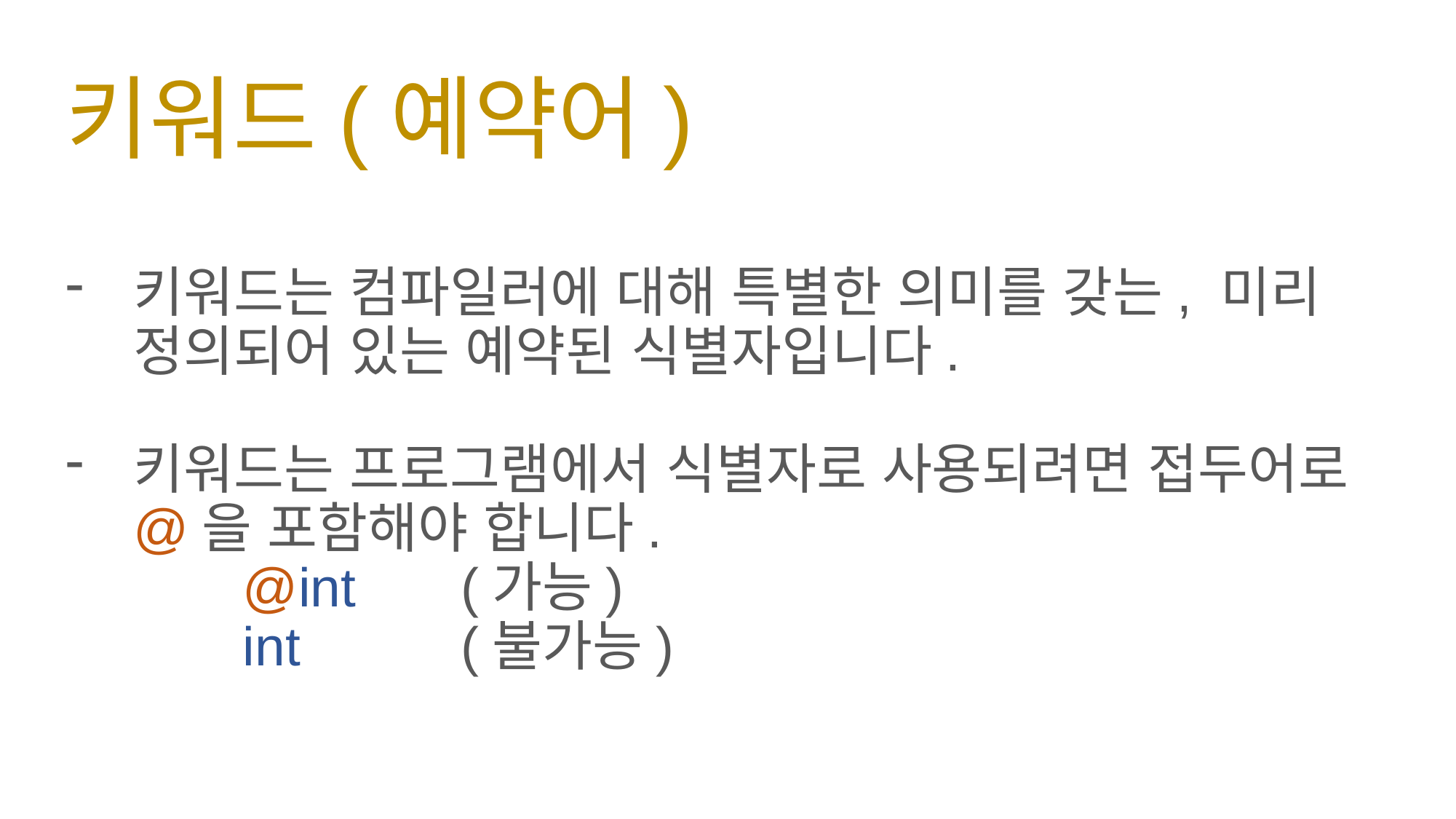

# 키워드(예약어)
키워드는 컴파일러에 대해 특별한 의미를 갖는, 미리 정의되어 있는 예약된 식별자입니다.

키워드는 프로그램에서 식별자로 사용되려면 접두어로 @을 포함해야 합니다. 
	@int	(가능)
	int		(불가능)